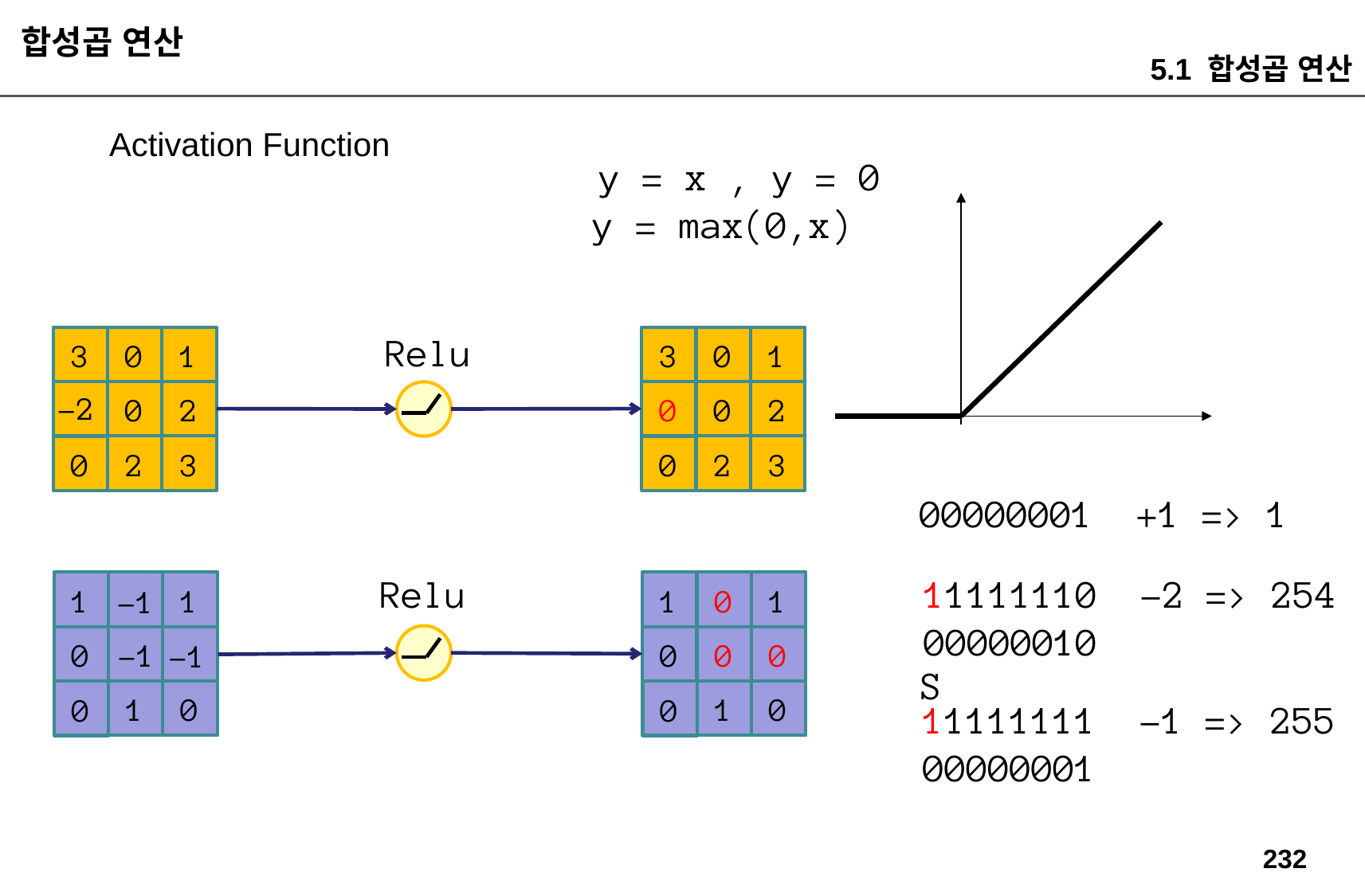

합성곱 연산
5.1 합성곱 연산
Activation Function
y = x , y = 0
y = max(0,x)
Relu
1
1
0
0
3
3
-2
2
2
0
0

0

3
3
2
2
0
0
00000001  +1 => 1
Relu
11111110  -2 => 254
00000010
1

1

0
0
1
0
1
0
1
-1

0
0
0
-1
-1
S
0
1
0
11111111  -1 => 255
00000001